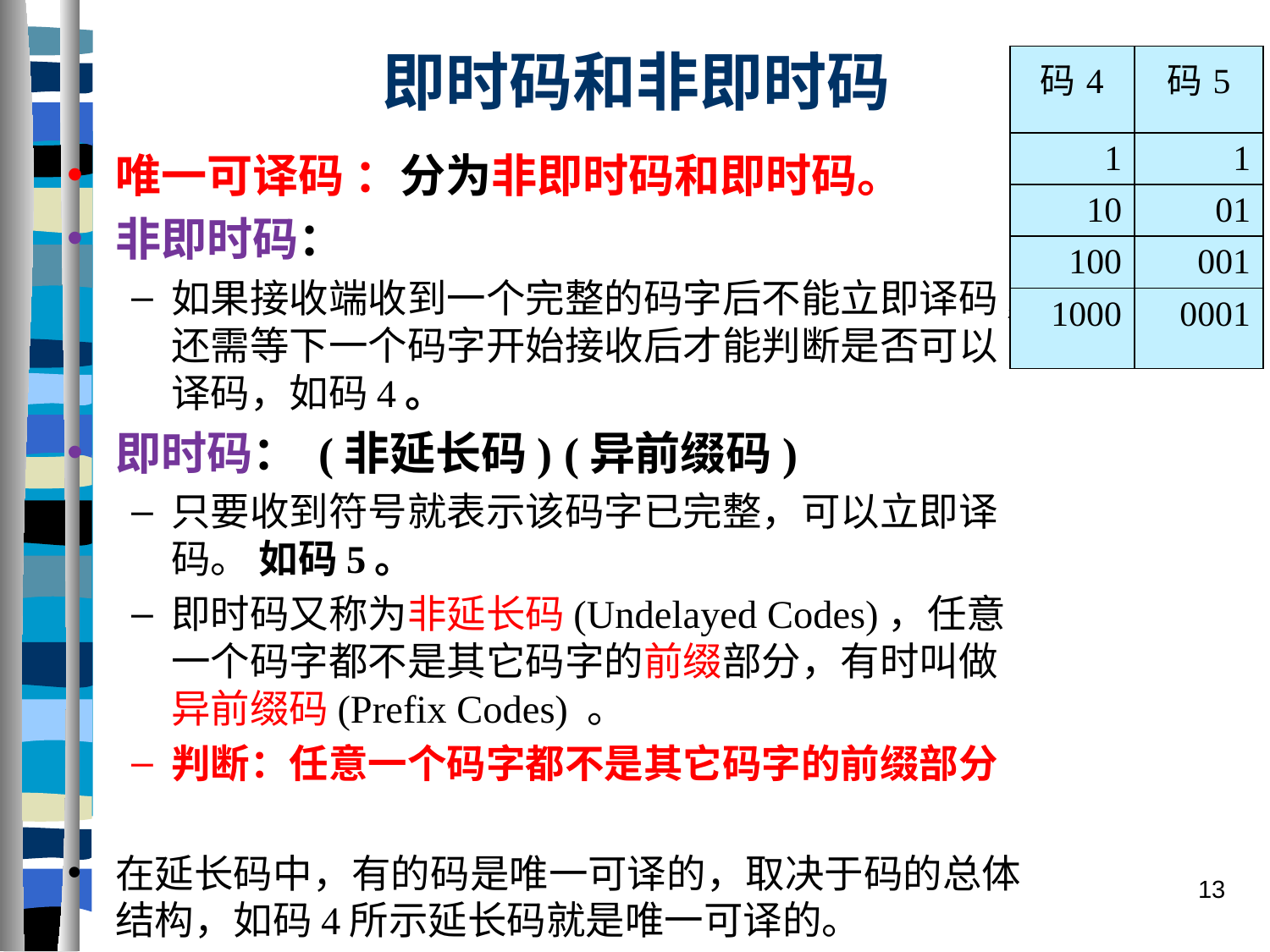

# 即时码和非即时码
| 码4 | 码5 |
| --- | --- |
| 1 | 1 |
| 10 | 01 |
| 100 | 001 |
| 1000 | 0001 |
唯一可译码 ：分为非即时码和即时码。
非即时码：
如果接收端收到一个完整的码字后不能立即译码,还需等下一个码字开始接收后才能判断是否可以译码，如码4。
即时码： (非延长码) (异前缀码)
只要收到符号就表示该码字已完整，可以立即译码。 如码5。
即时码又称为非延长码(Undelayed Codes)，任意一个码字都不是其它码字的前缀部分，有时叫做异前缀码(Prefix Codes) 。
判断：任意一个码字都不是其它码字的前缀部分

在延长码中，有的码是唯一可译的，取决于码的总体结构，如码4所示延长码就是唯一可译的。
13